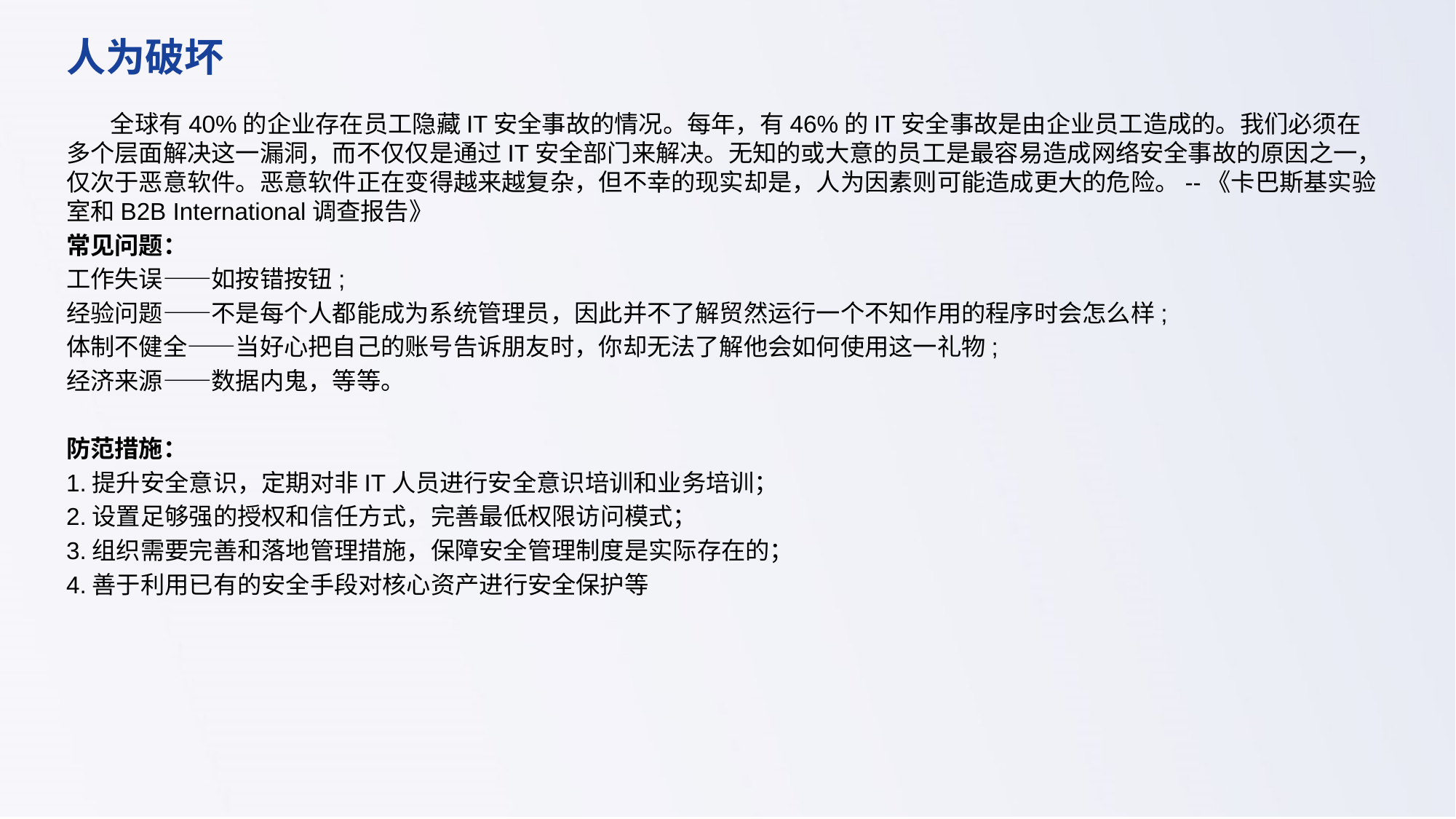

人为破坏
       全球有40%的企业存在员工隐藏IT安全事故的情况。每年，有46%的IT安全事故是由企业员工造成的。我们必须在多个层面解决这一漏洞，而不仅仅是通过IT安全部门来解决。无知的或大意的员工是最容易造成网络安全事故的原因之一，仅次于恶意软件。恶意软件正在变得越来越复杂，但不幸的现实却是，人为因素则可能造成更大的危险。--《卡巴斯基实验室和B2B International调查报告》
常见问题：
工作失误——如按错按钮;
经验问题——不是每个人都能成为系统管理员，因此并不了解贸然运行一个不知作用的程序时会怎么样;
体制不健全——当好心把自己的账号告诉朋友时，你却无法了解他会如何使用这一礼物;
经济来源——数据内鬼，等等。

防范措施：
1.提升安全意识，定期对非IT人员进行安全意识培训和业务培训；
2.设置足够强的授权和信任方式，完善最低权限访问模式；
3.组织需要完善和落地管理措施，保障安全管理制度是实际存在的；
4.善于利用已有的安全手段对核心资产进行安全保护等